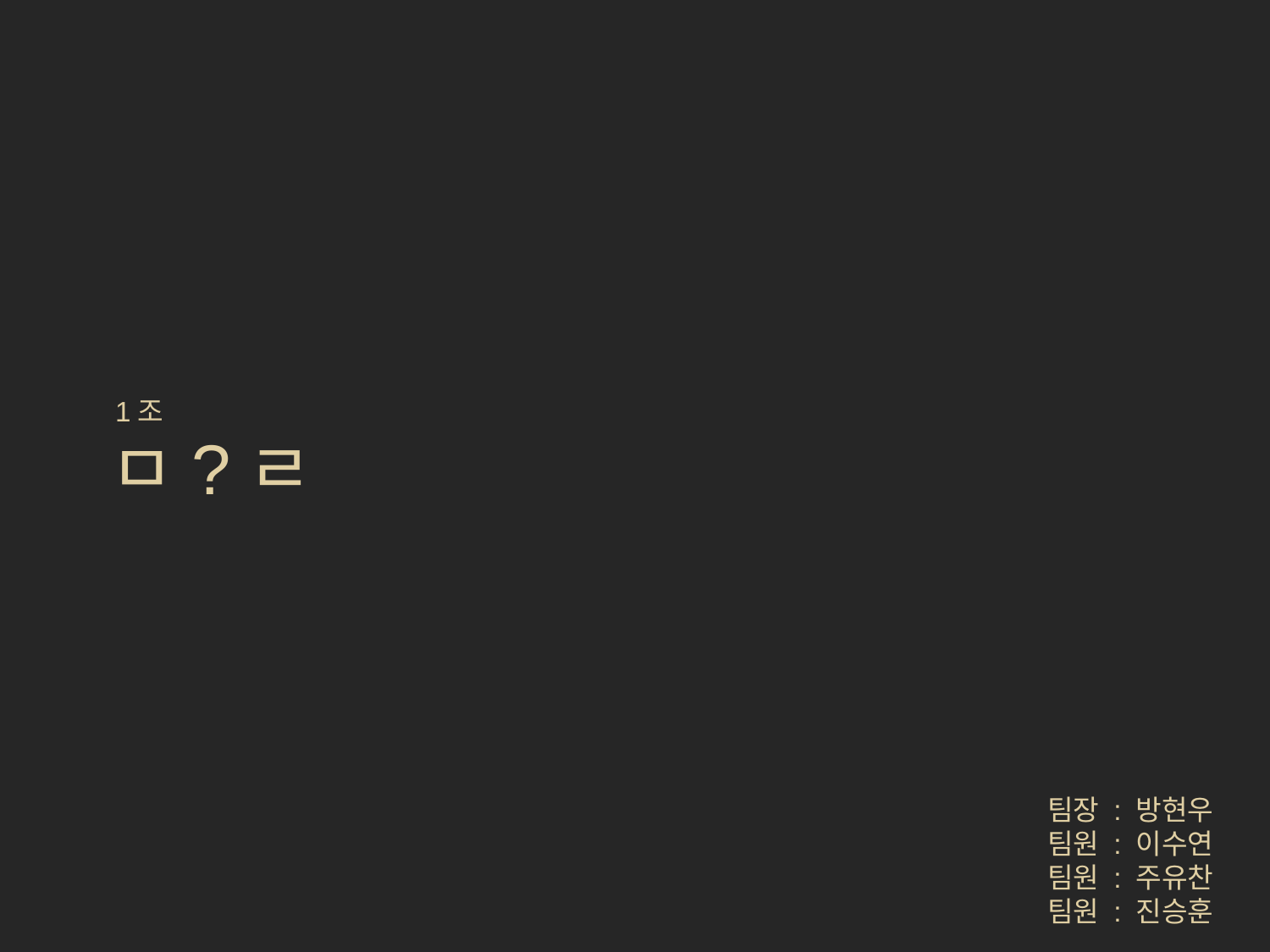

1조
ㅁ?ㄹ
팀장 : 방현우
팀원 : 이수연
팀원 : 주유찬
팀원 : 진승훈